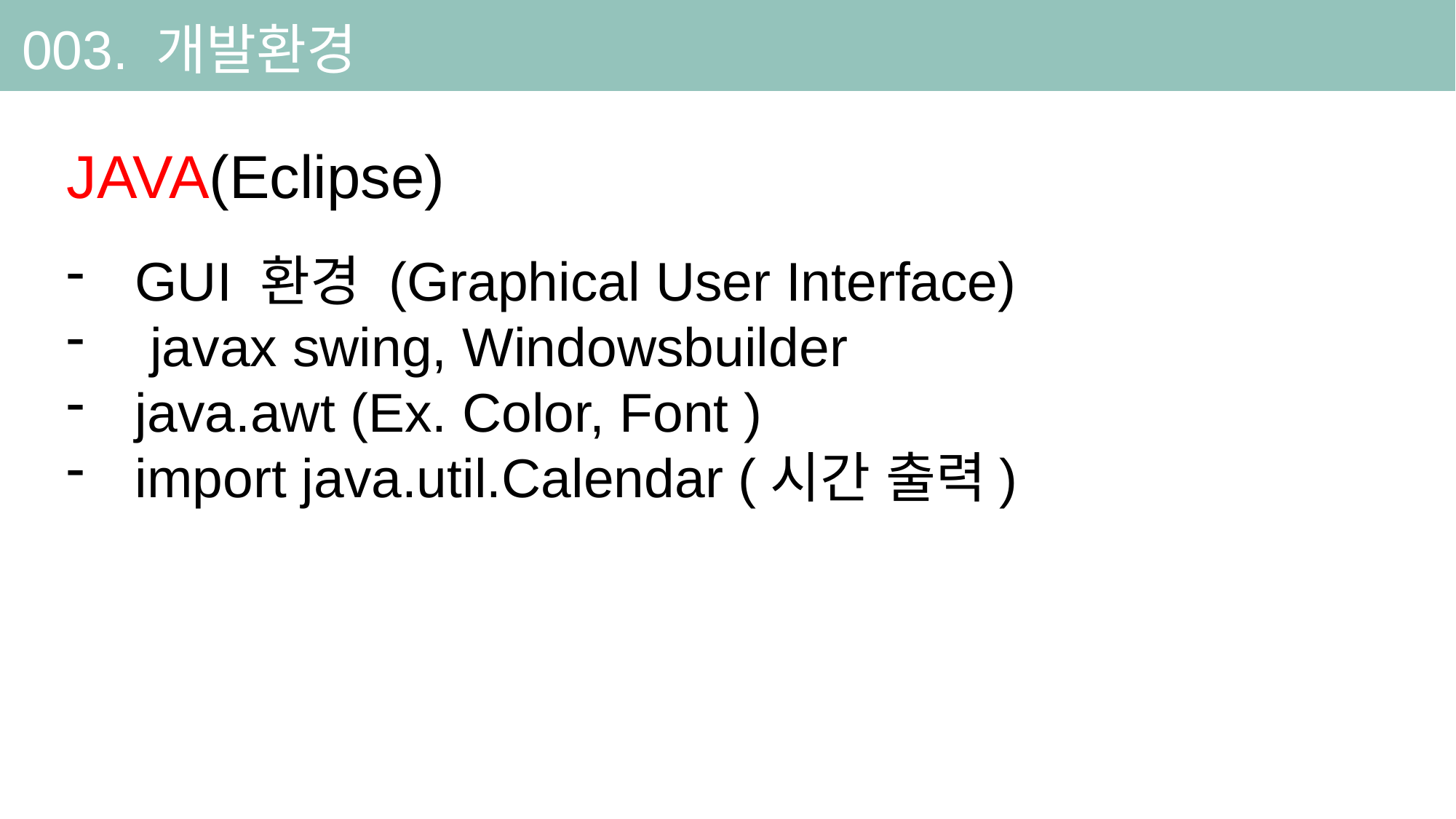

003. 개발환경
JAVA(Eclipse)

GUI 환경 (Graphical User Interface)
 javax swing, Windowsbuilder
java.awt (Ex. Color, Font )
import java.util.Calendar (시간 출력)